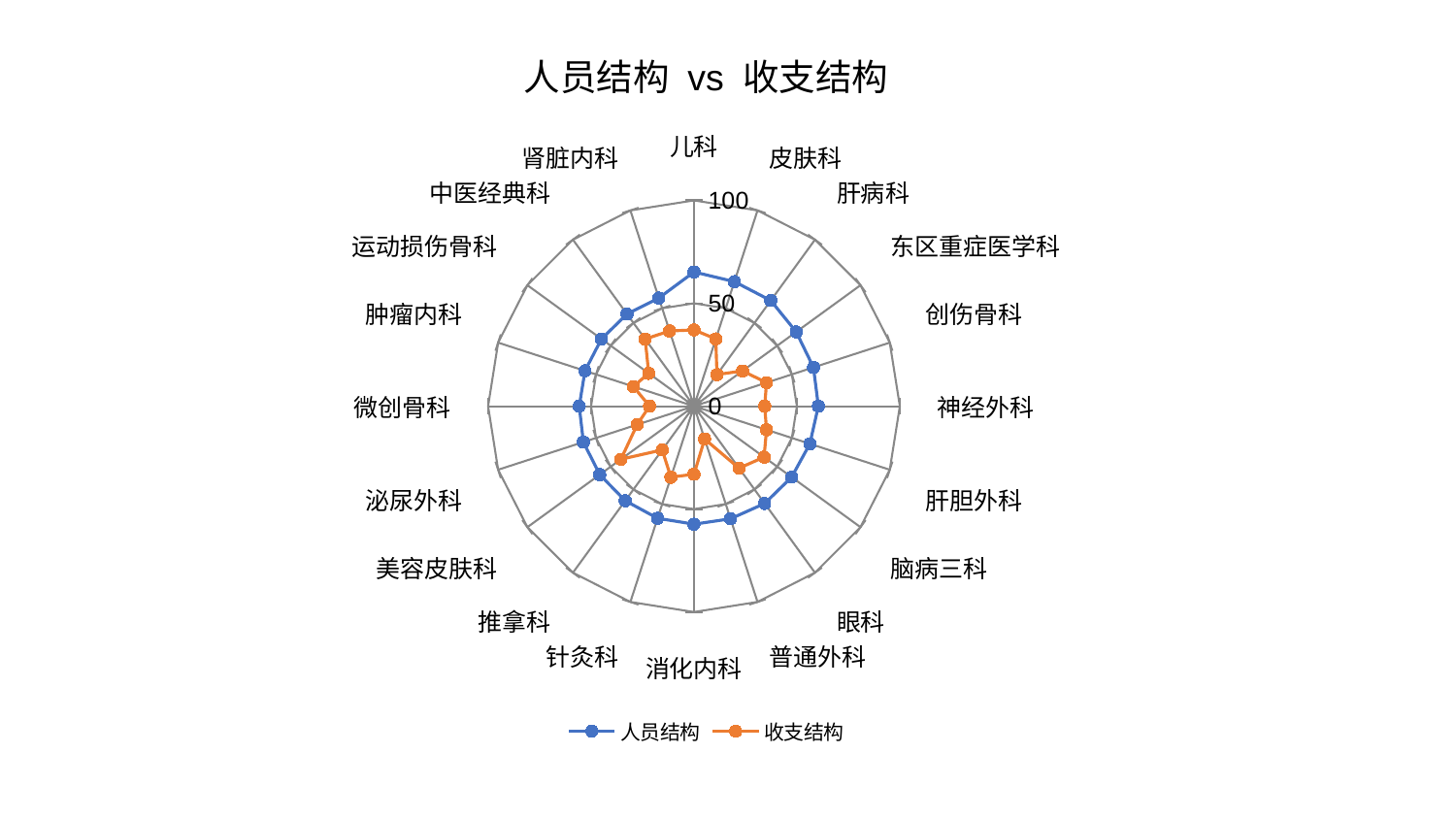

### Chart: 人员结构 vs 收支结构

| Category | 人员结构 | 收支结构 |
|---|---|---|
| 儿科 | 65.22529078334098 | 37.0645981282026 |
| 皮肤科 | 63.62489274397157 | 34.377209030981106 |
| 肝病科 | 63.48302702615847 | 19.014919373952864 |
| 东区重症医学科 | 61.395771189354726 | 29.151419582070222 |
| 创伤骨科 | 61.03773507161047 | 37.06668966935417 |
| 神经外科 | 60.43887203183489 | 34.38075789133913 |
| 肝胆外科 | 59.21359774269 | 37.08450850389595 |
| 脑病三科 | 58.658761859246525 | 42.10706874940177 |
| 眼科 | 58.43898497938731 | 37.257297980790526 |
| 普通外科 | 57.52791396693286 | 16.791163999272168 |
| 消化内科 | 57.33601203327537 | 33.057854173999075 |
| 针灸科 | 57.279209112034884 | 36.2969112642966 |
| 推拿科 | 56.78219214459511 | 26.271396909491273 |
| 美容皮肤科 | 56.57287242109629 | 43.87468420818759 |
| 泌尿外科 | 56.46838891074766 | 29.013165954758666 |
| 微创骨科 | 55.73102082262332 | 21.586485478695504 |
| 肿瘤内科 | 55.668714518172585 | 30.970112267338223 |
| 运动损伤骨科 | 55.543916394755534 | 27.16167020409879 |
| 中医经典科 | 55.34679926678401 | 40.35012494608849 |
| 肾脏内科 | 55.24096475837393 | 38.422994071795365 |
28